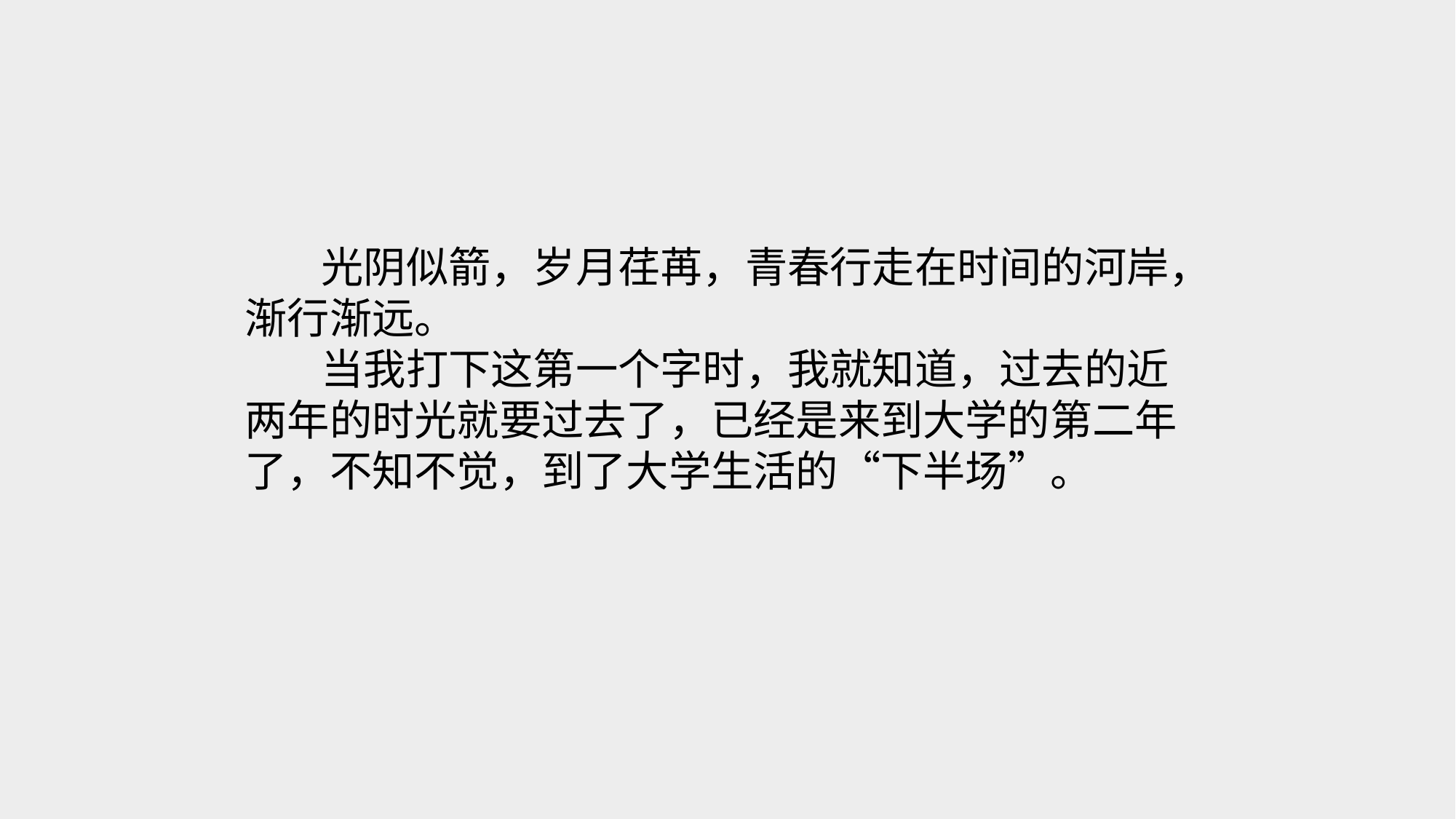

光阴似箭，岁月荏苒，青春行走在时间的河岸，渐行渐远。
       当我打下这第一个字时，我就知道，过去的近两年的时光就要过去了，已经是来到大学的第二年了，不知不觉，到了大学生活的“下半场”。